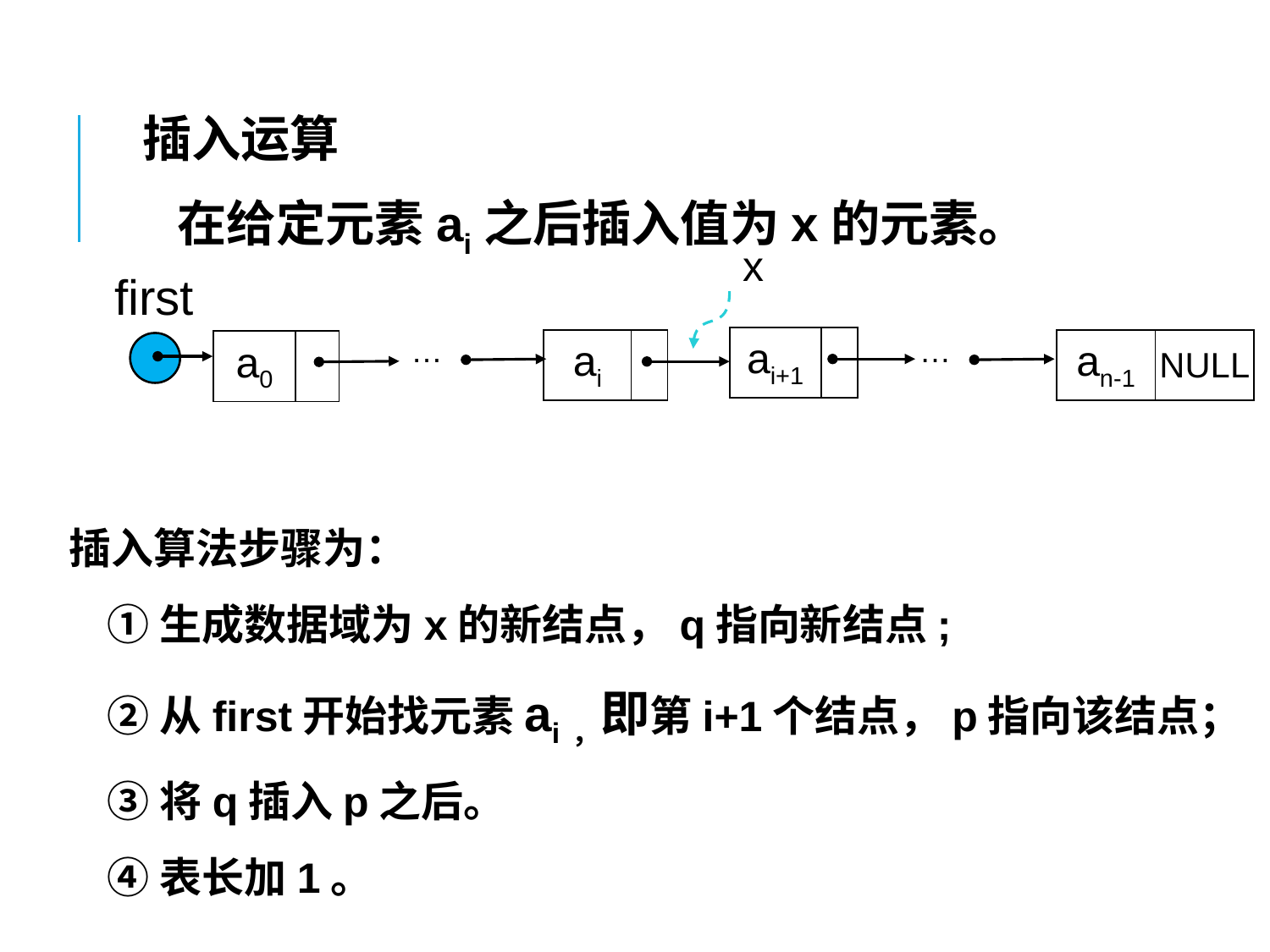

插入运算
在给定元素ai之后插入值为x的元素。
x
first
…
…
| ai+1 |  |
| --- | --- |
| ai |  |
| --- | --- |
| an-1 | NULL |
| --- | --- |
| a0 |  |
| --- | --- |

插入算法步骤为：
    ①生成数据域为x的新结点，q指向新结点;
    ②从first开始找元素ai，即第i+1个结点，p指向该结点；
    ③将q插入p之后。
    ④表长加1。